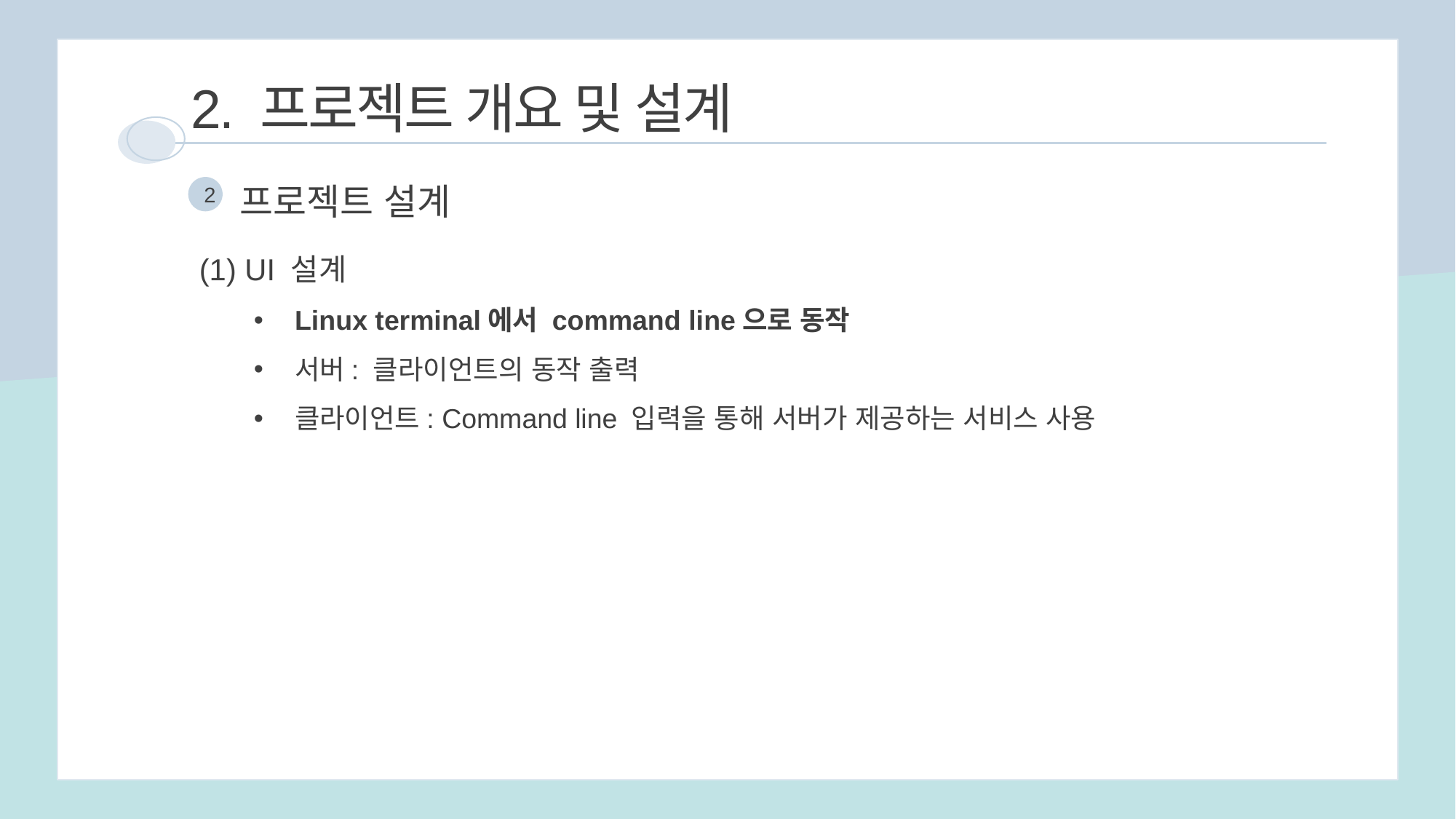

2. 프로젝트 개요 및 설계
프로젝트 설계
2
(1) UI 설계
Linux terminal에서 command line으로 동작
서버: 클라이언트의 동작 출력
클라이언트: Command line 입력을 통해 서버가 제공하는 서비스 사용